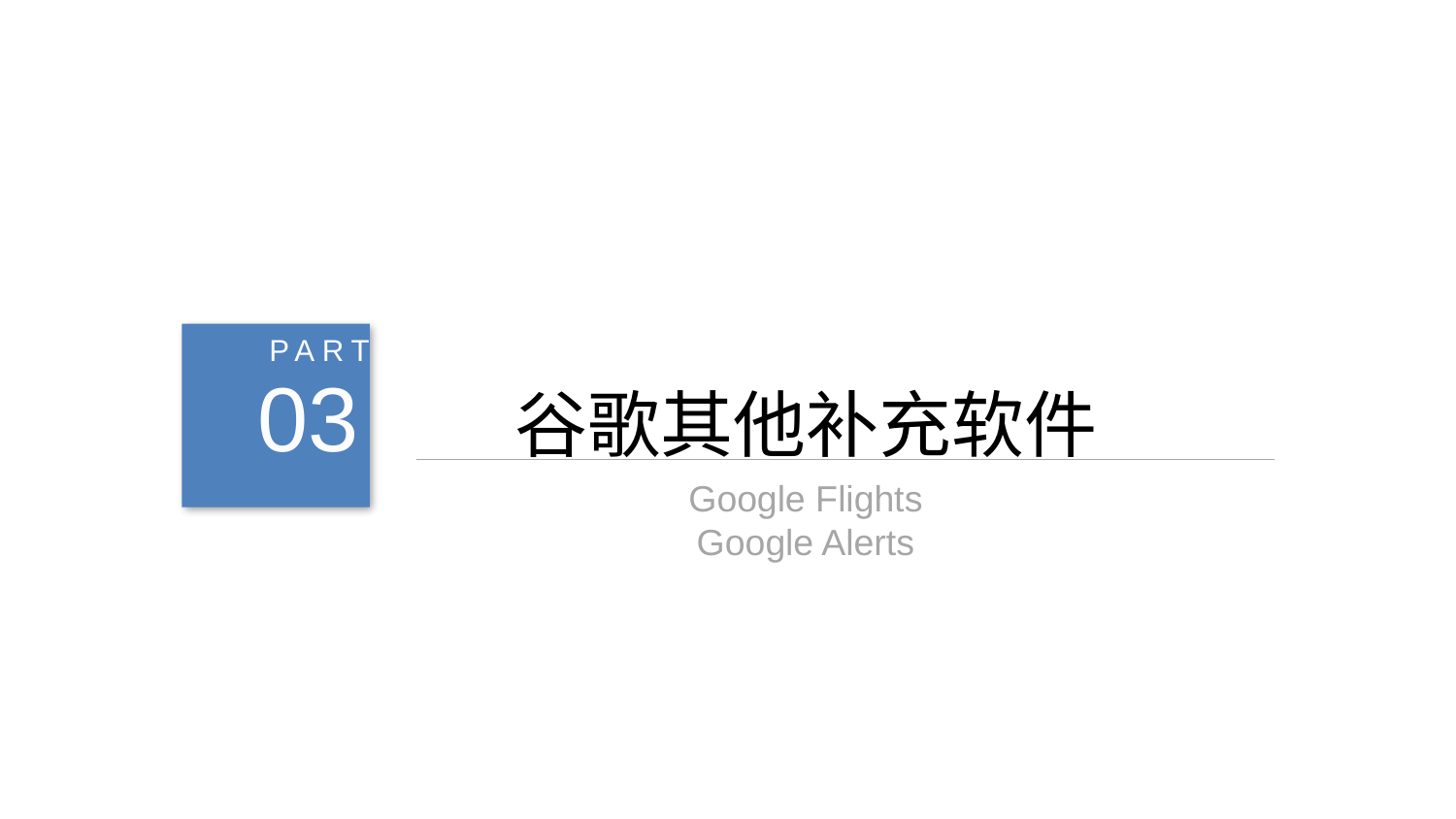

03
PART
谷歌其他补充软件
Google Flights
Google Alerts